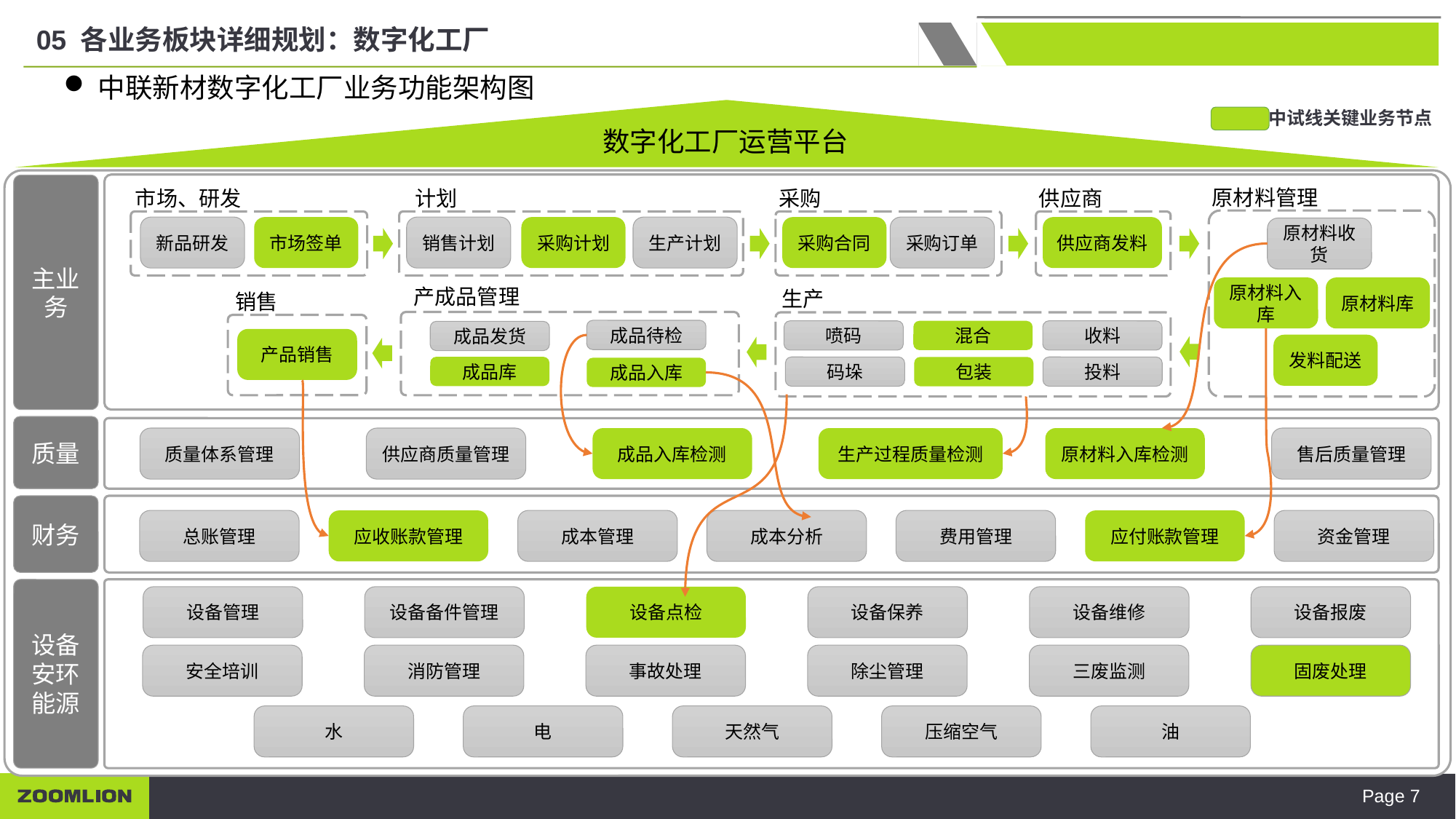

05 各业务板块详细规划：数字化工厂

中联新材数字化工厂业务功能架构图

           中试线关键业务节点

数字化工厂运营平台

主业务
原材料管理
市场、研发
计划
采购
供应商

新品研发
市场签单
销售计划
采购计划
生产计划
采购合同
采购订单
供应商发料
原材料收货

原材料入库
原材料库
产成品管理
生产
销售

成品待检
喷码
混合
收料
成品发货
产品销售
发料配送

成品库
码垛
包装
投料
成品入库
质量

质量体系管理
供应商质量管理
成品入库检测
生产过程质量检测
原材料入库检测
售后质量管理
财务

总账管理
应收账款管理
成本管理
成本分析
费用管理
应付账款管理
资金管理

设备安环
能源
设备管理
设备备件管理
设备点检
设备保养
设备维修
设备报废
安全培训
消防管理
事故处理
除尘管理
三废监测
固废处理
水
电
天然气
压缩空气
油